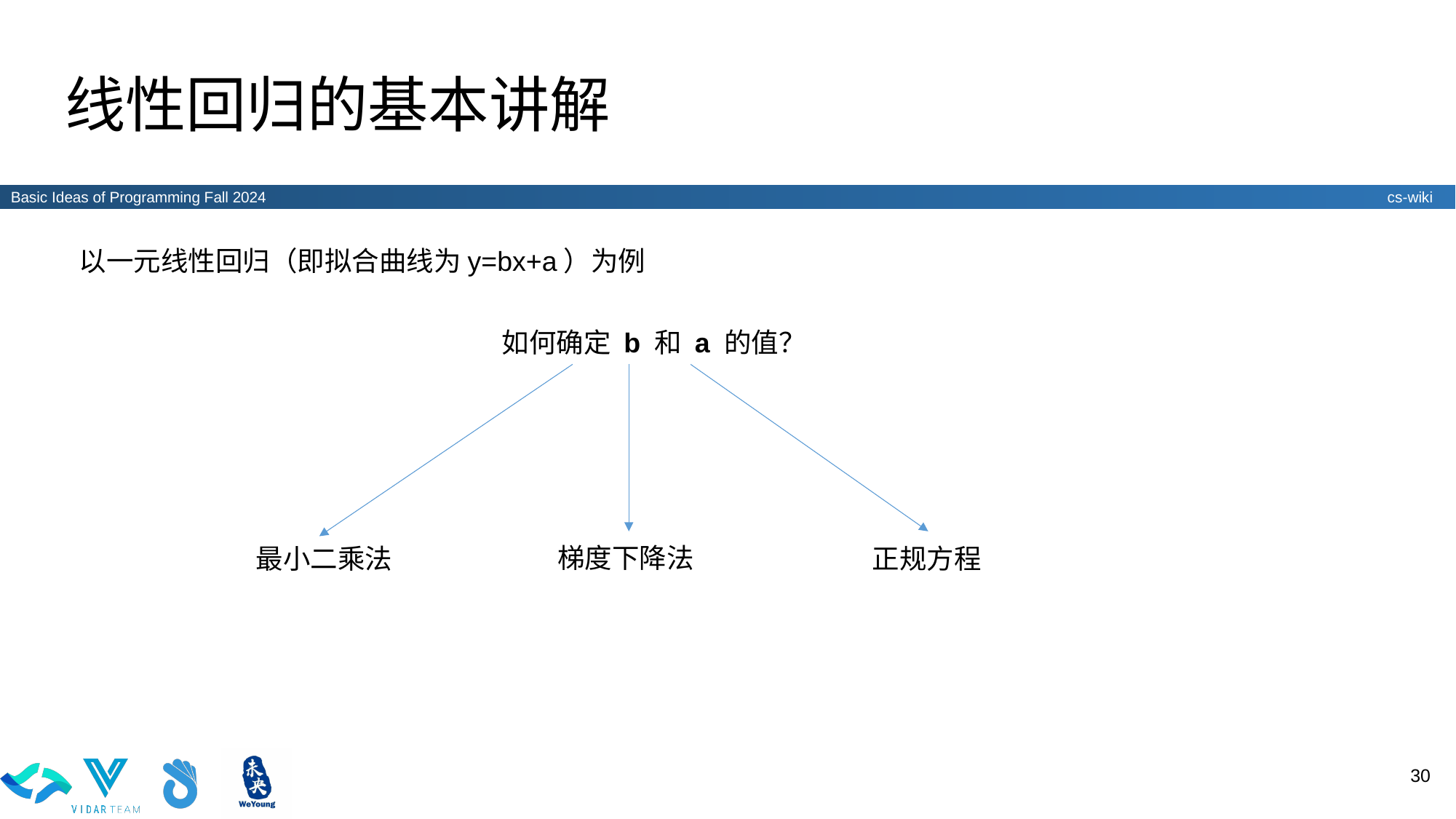

# 线性回归的基本讲解
以一元线性回归（即拟合曲线为y=bx+a）为例
如何确定 b 和 a 的值？
梯度下降法
最小二乘法
正规方程